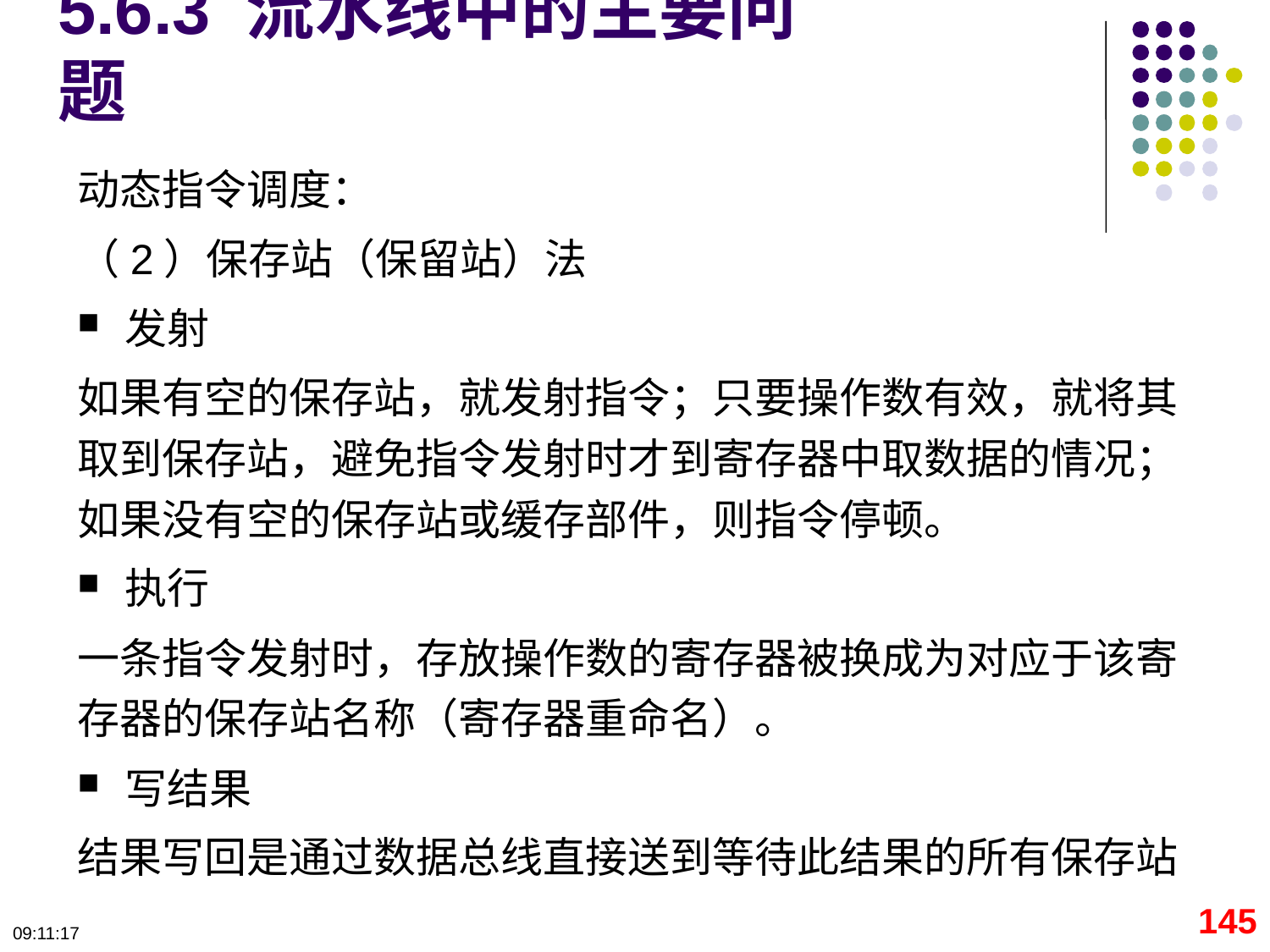

# 5.6.3 流水线中的主要问题
动态指令调度：
（2）保存站（保留站）法
发射
如果有空的保存站，就发射指令；只要操作数有效，就将其取到保存站，避免指令发射时才到寄存器中取数据的情况；如果没有空的保存站或缓存部件，则指令停顿。
执行
一条指令发射时，存放操作数的寄存器被换成为对应于该寄存器的保存站名称（寄存器重命名）。
写结果
结果写回是通过数据总线直接送到等待此结果的所有保存站

145
09:11:17